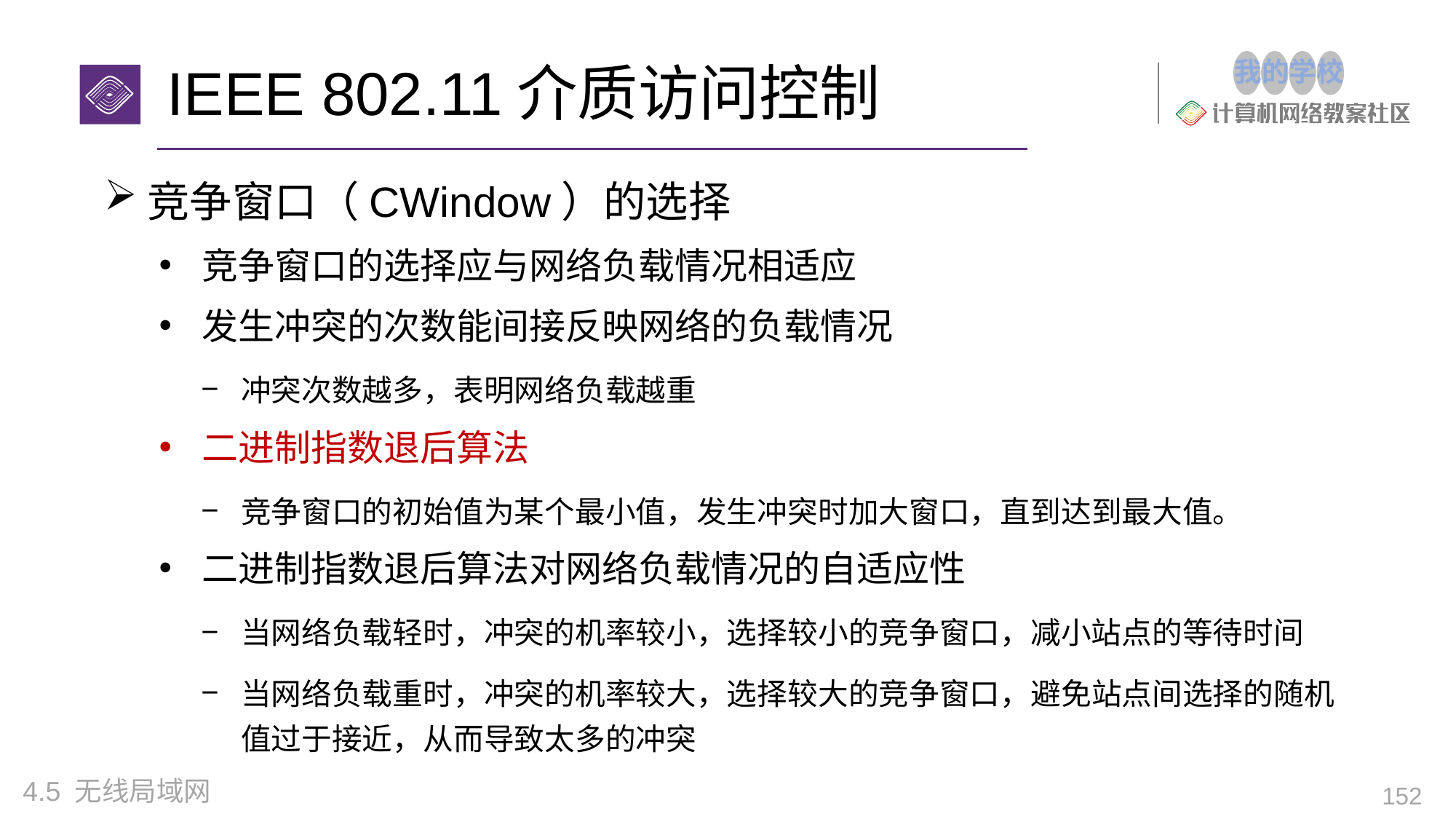

# IEEE 802.11介质访问控制
竞争窗口（CWindow）的选择
竞争窗口的选择应与网络负载情况相适应
发生冲突的次数能间接反映网络的负载情况
冲突次数越多，表明网络负载越重
二进制指数退后算法
竞争窗口的初始值为某个最小值，发生冲突时加大窗口，直到达到最大值。
二进制指数退后算法对网络负载情况的自适应性
当网络负载轻时，冲突的机率较小，选择较小的竞争窗口，减小站点的等待时间
当网络负载重时，冲突的机率较大，选择较大的竞争窗口，避免站点间选择的随机值过于接近，从而导致太多的冲突
4.5 无线局域网
152